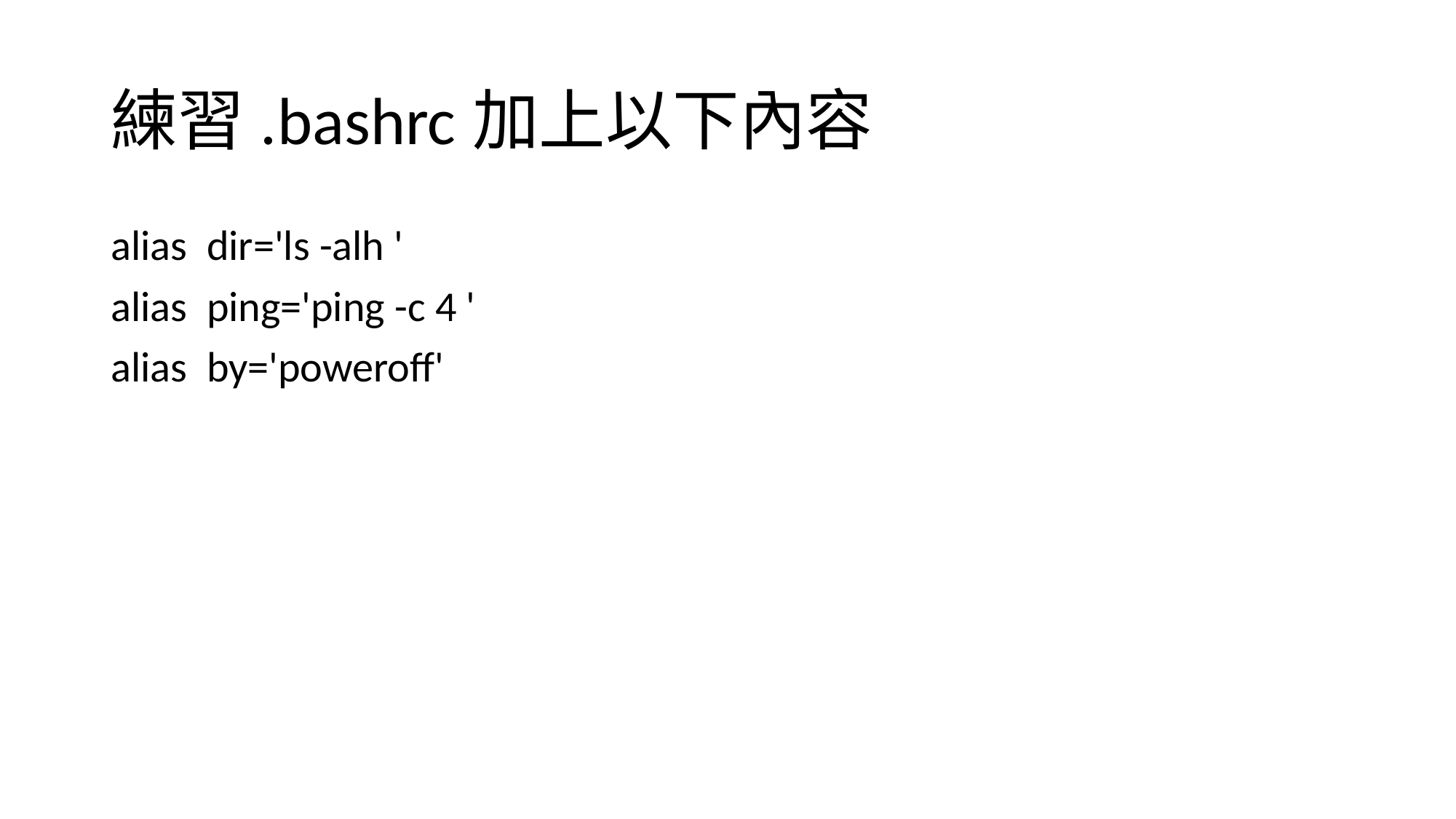

# 練習.bashrc加上以下內容
alias  dir='ls -alh '
alias  ping='ping -c 4 '
alias  by='poweroff'